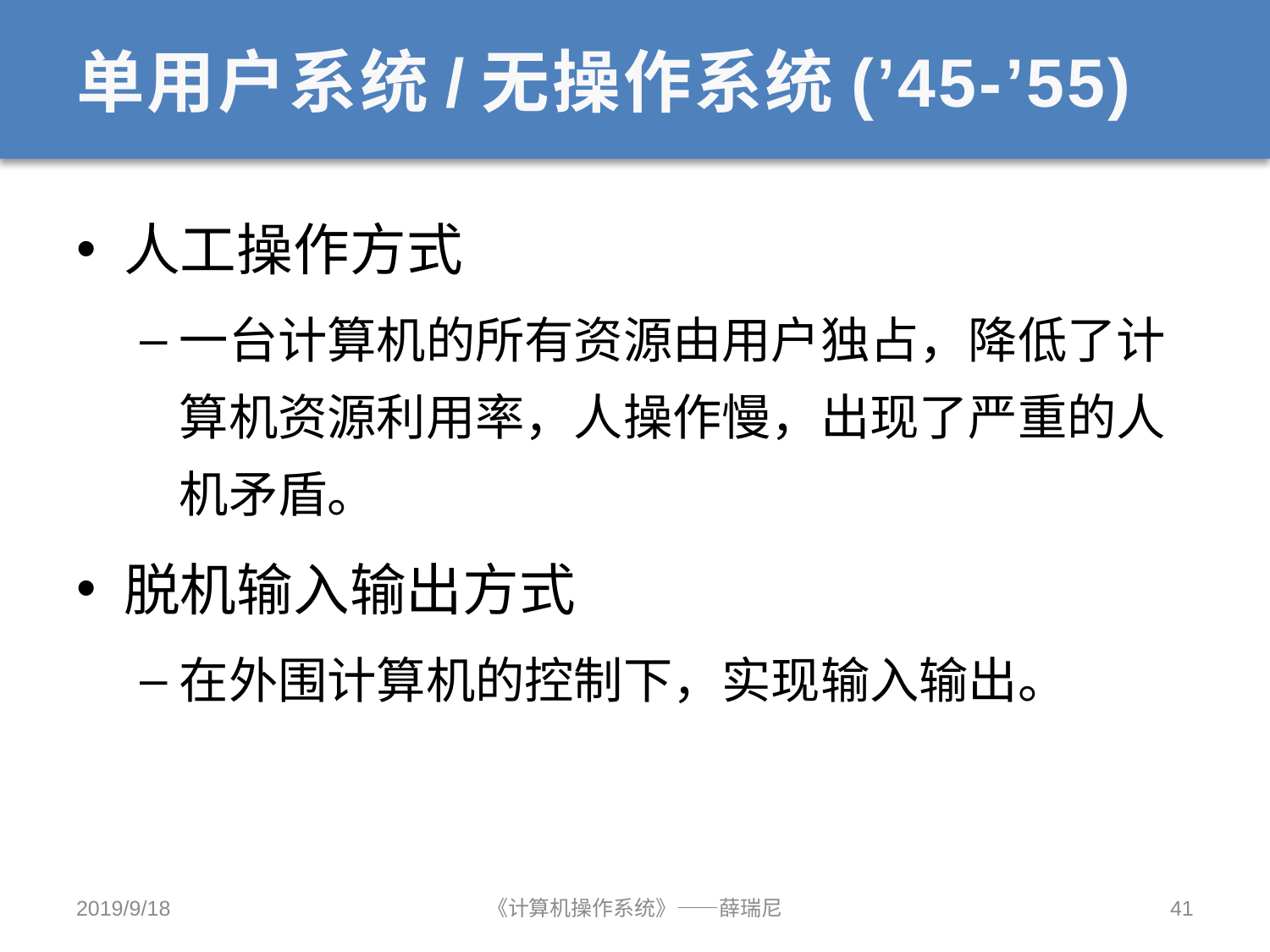

# 单用户系统/无操作系统(’45-’55)
人工操作方式
一台计算机的所有资源由用户独占，降低了计算机资源利用率，人操作慢，出现了严重的人机矛盾。
脱机输入输出方式
在外围计算机的控制下，实现输入输出。

2019/9/18
《计算机操作系统》——薛瑞尼
41